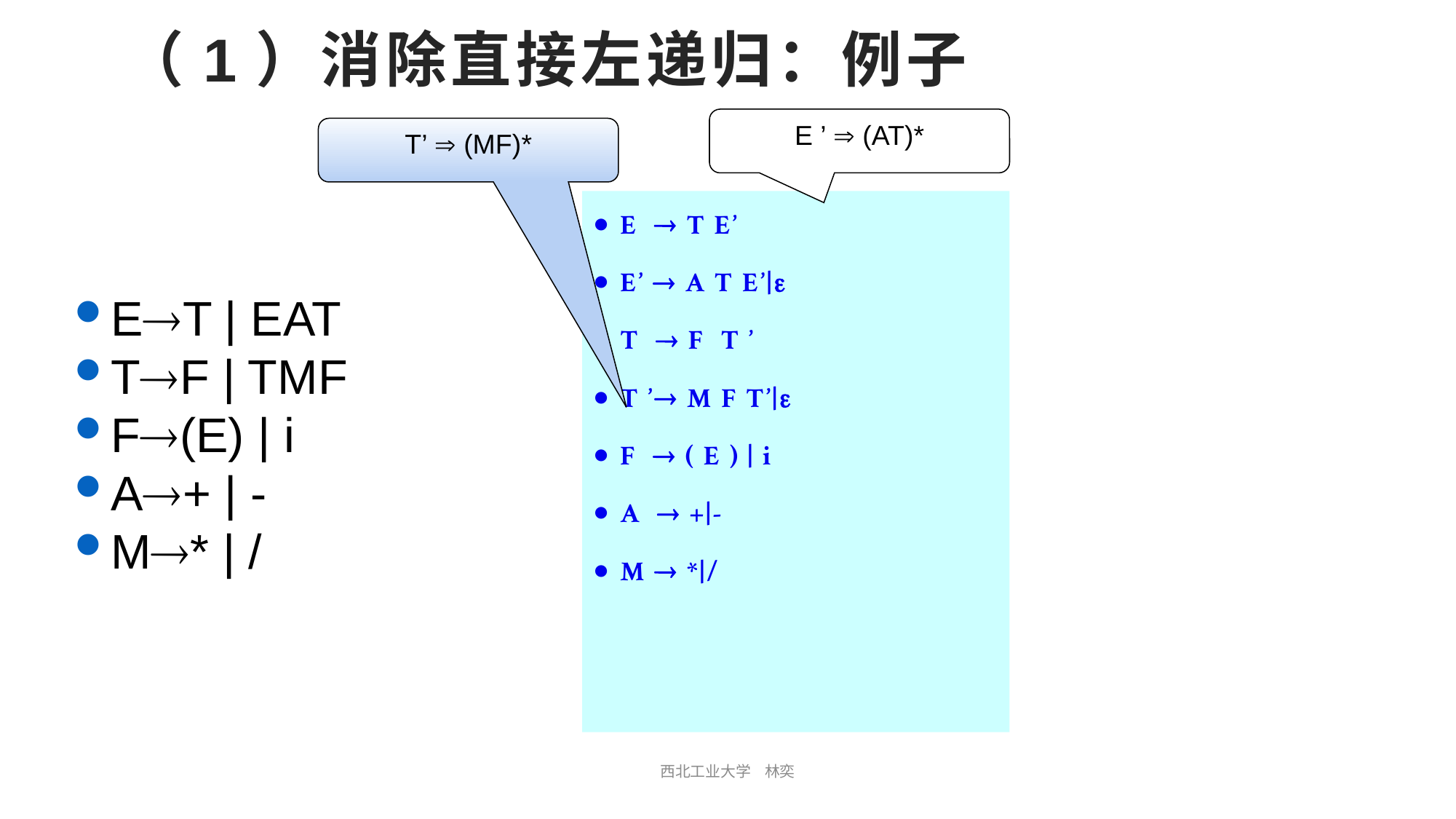

# （1）消除直接左递归：例子
E ’ ⇒ (AT)*
T’ ⇒ (MF)*
E  → T E’
E’ → A T E’|ε
T  → F  T ’
T ’→ M F T’|ε
F  → ( E ) | i
A  → +|-
M → *|/

E→T | EAT
T→F | TMF
F→(E) | i
A→+ | -
M→* | /

西北工业大学    林奕
12